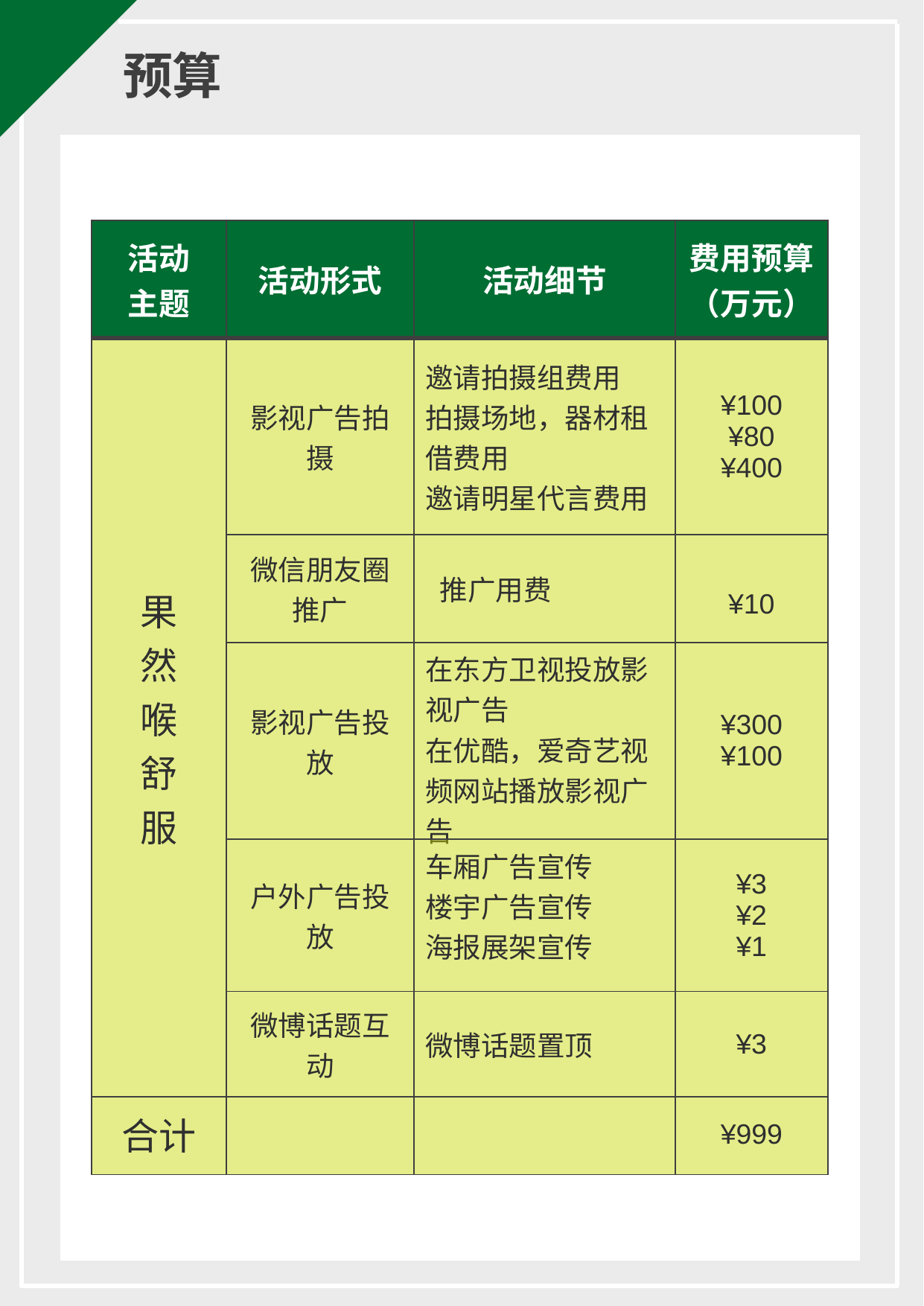

预算

| 活动 主题 | 活动形式 | 活动细节 | 费用预算（万元） |
| --- | --- | --- | --- |
| 果 然 喉 舒 服 | 影视广告拍摄 | 邀请拍摄组费用 拍摄场地，器材租借费用 邀请明星代言费用 | ¥100 ¥80 ¥400 |
|  | 微信朋友圈推广 | 推广用费 | ¥10 |
|  | 影视广告投放 | 在东方卫视投放影视广告 在优酷，爱奇艺视频网站播放影视广告 | ¥300 ¥100 |
|  | 户外广告投放 | 车厢广告宣传 楼宇广告宣传 海报展架宣传 | ¥3 ¥2 ¥1 |
|  | 微博话题互动 | 微博话题置顶 | ¥3 |
| 合计 |  |  | ¥999 |